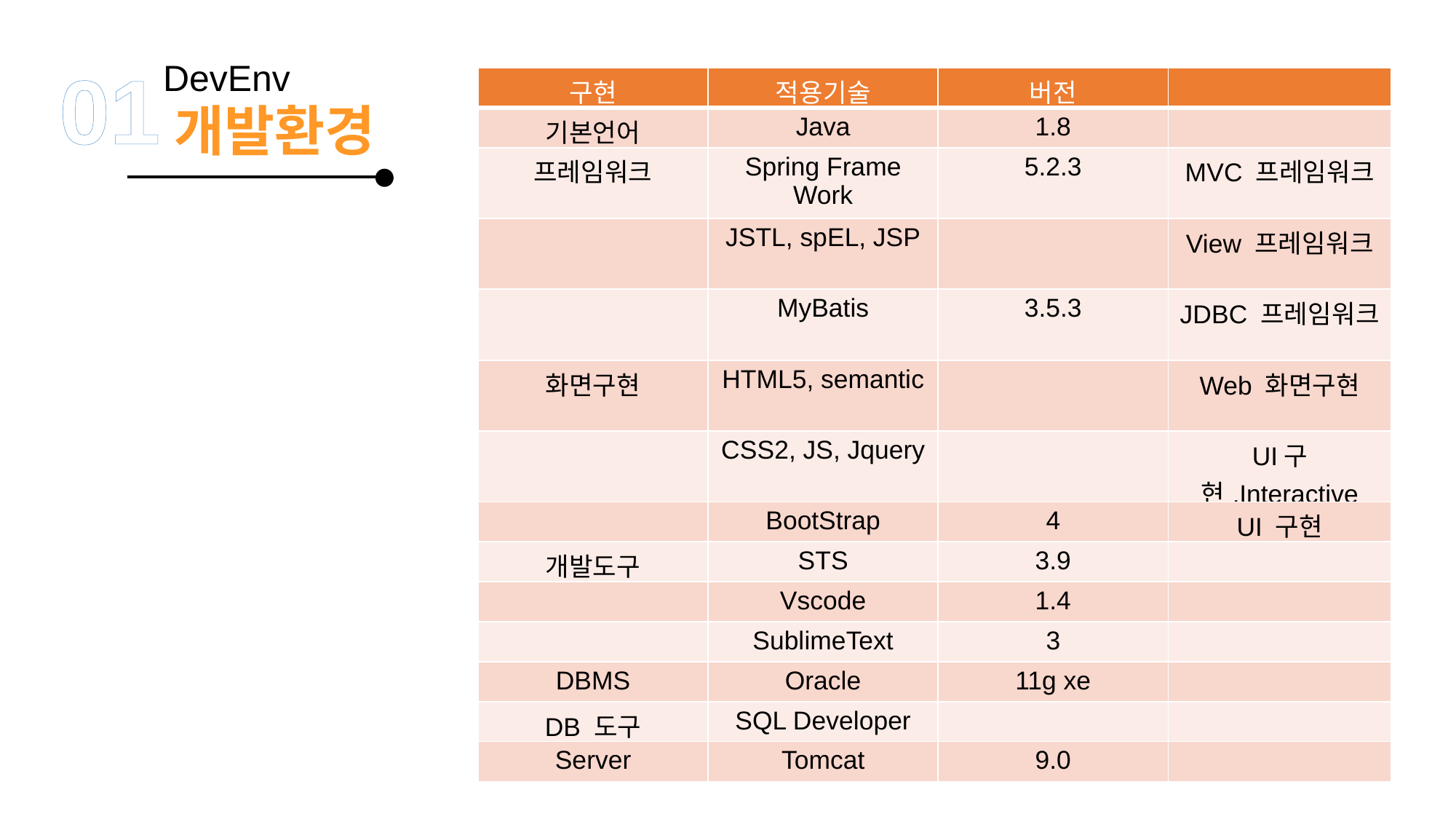

01
DevEnv
개발환경

| 구현 | 적용기술 | 버전 |  |
| --- | --- | --- | --- |
| 기본언어 | Java | 1.8 |  |
| 프레임워크 | Spring Frame Work | 5.2.3 | MVC 프레임워크 |
|  | JSTL, spEL, JSP |  | View 프레임워크 |
|  | MyBatis | 3.5.3 | JDBC 프레임워크 |
| 화면구현 | HTML5, semantic |  | Web 화면구현 |
|  | CSS2, JS, Jquery |  | UI구현,Interactive |
|  | BootStrap | 4 | UI 구현 |
| 개발도구 | STS | 3.9 |  |
|  | Vscode | 1.4 |  |
|  | SublimeText | 3 |  |
| DBMS | Oracle | 11g xe |  |
| DB 도구 | SQL Developer |  |  |
| Server | Tomcat | 9.0 |  |